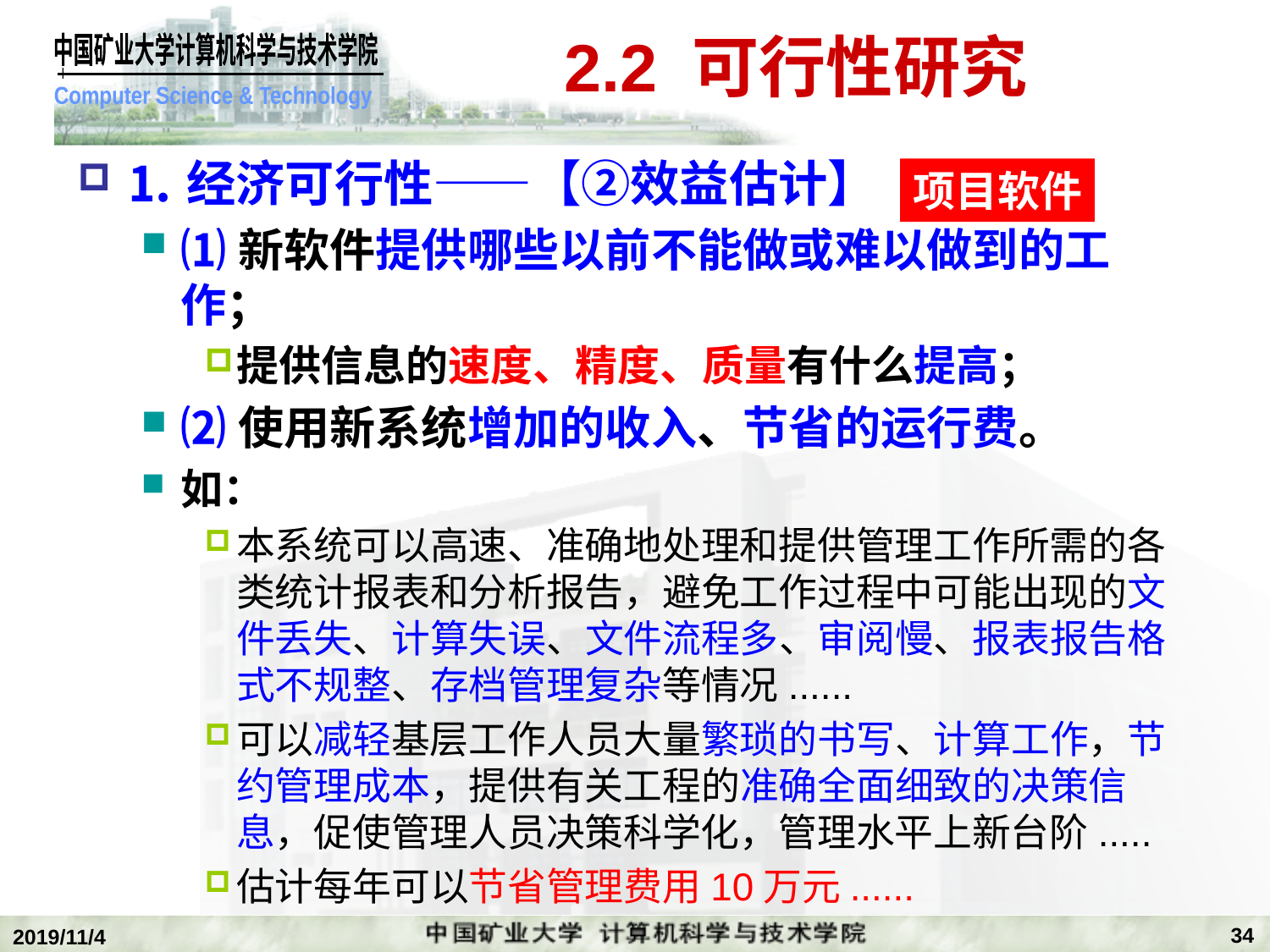

# 2.2 可行性研究
⒈经济可行性——【②效益估计】
⑴新软件提供哪些以前不能做或难以做到的工作；
提供信息的速度、精度、质量有什么提高；
⑵使用新系统增加的收入、节省的运行费。
如：
本系统可以高速、准确地处理和提供管理工作所需的各类统计报表和分析报告，避免工作过程中可能出现的文件丢失、计算失误、文件流程多、审阅慢、报表报告格式不规整、存档管理复杂等情况......
可以减轻基层工作人员大量繁琐的书写、计算工作，节约管理成本，提供有关工程的准确全面细致的决策信息，促使管理人员决策科学化，管理水平上新台阶.....
估计每年可以节省管理费用10万元......
项目软件
34
2019/11/4